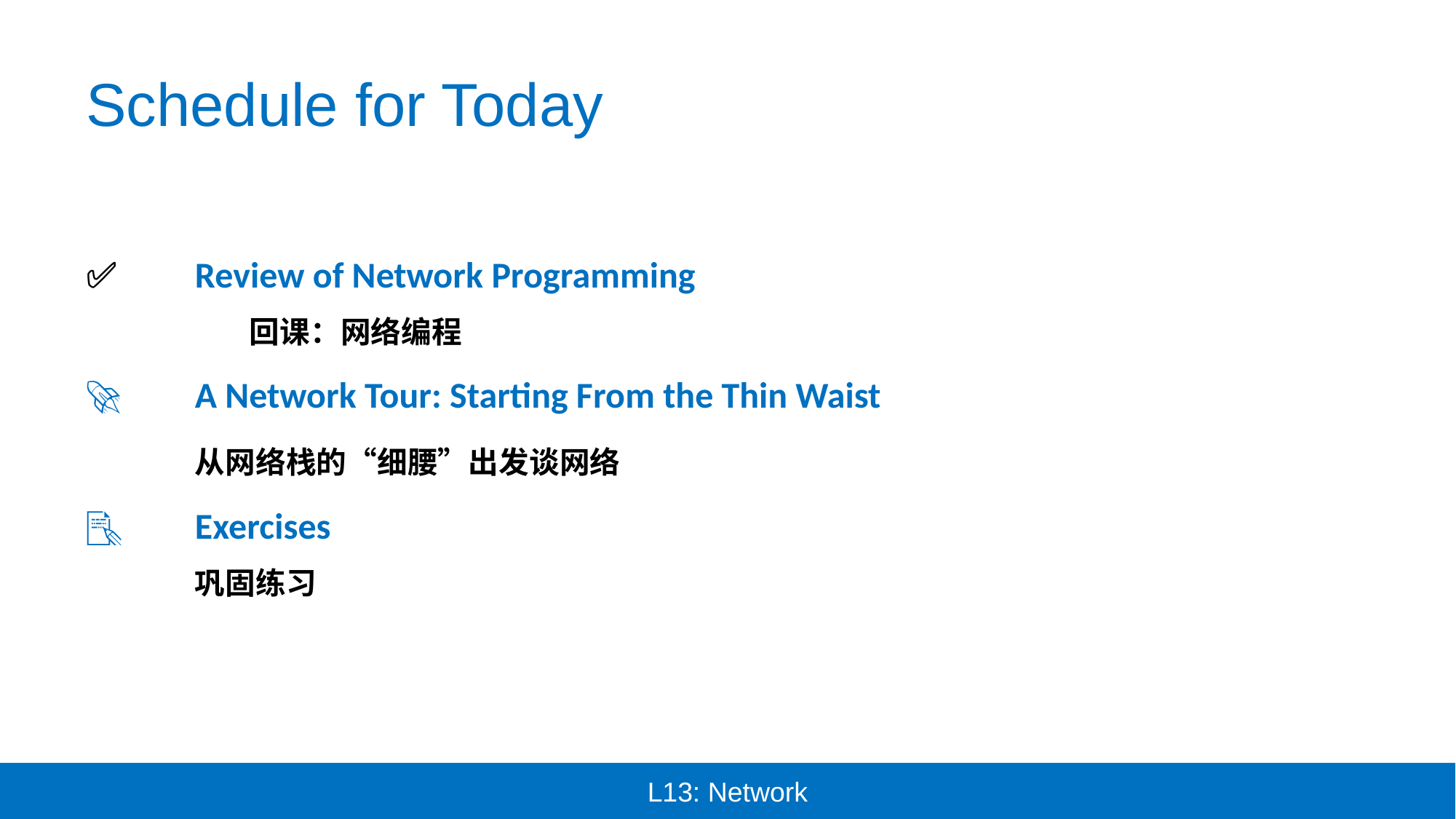

Schedule for Today
✅	Review of Network Programming
	回课：网络编程
🚀	A Network Tour: Starting From the Thin Waist
	从网络栈的“细腰”出发谈网络
📝	Exercises
	巩固练习
L13: Network
2